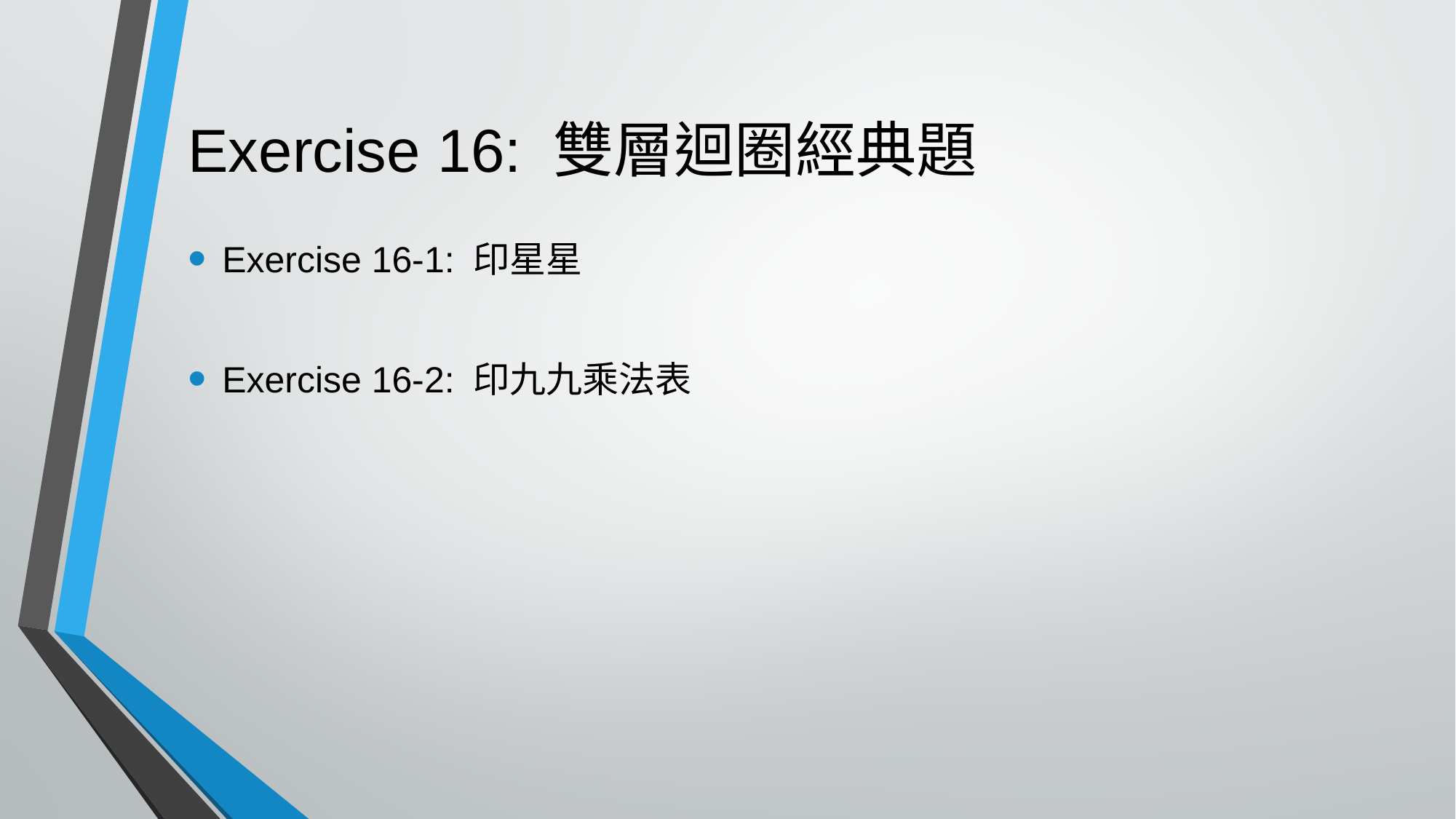

# Exercise 16: 雙層迴圈經典題
Exercise 16-1: 印星星

Exercise 16-2: 印九九乘法表